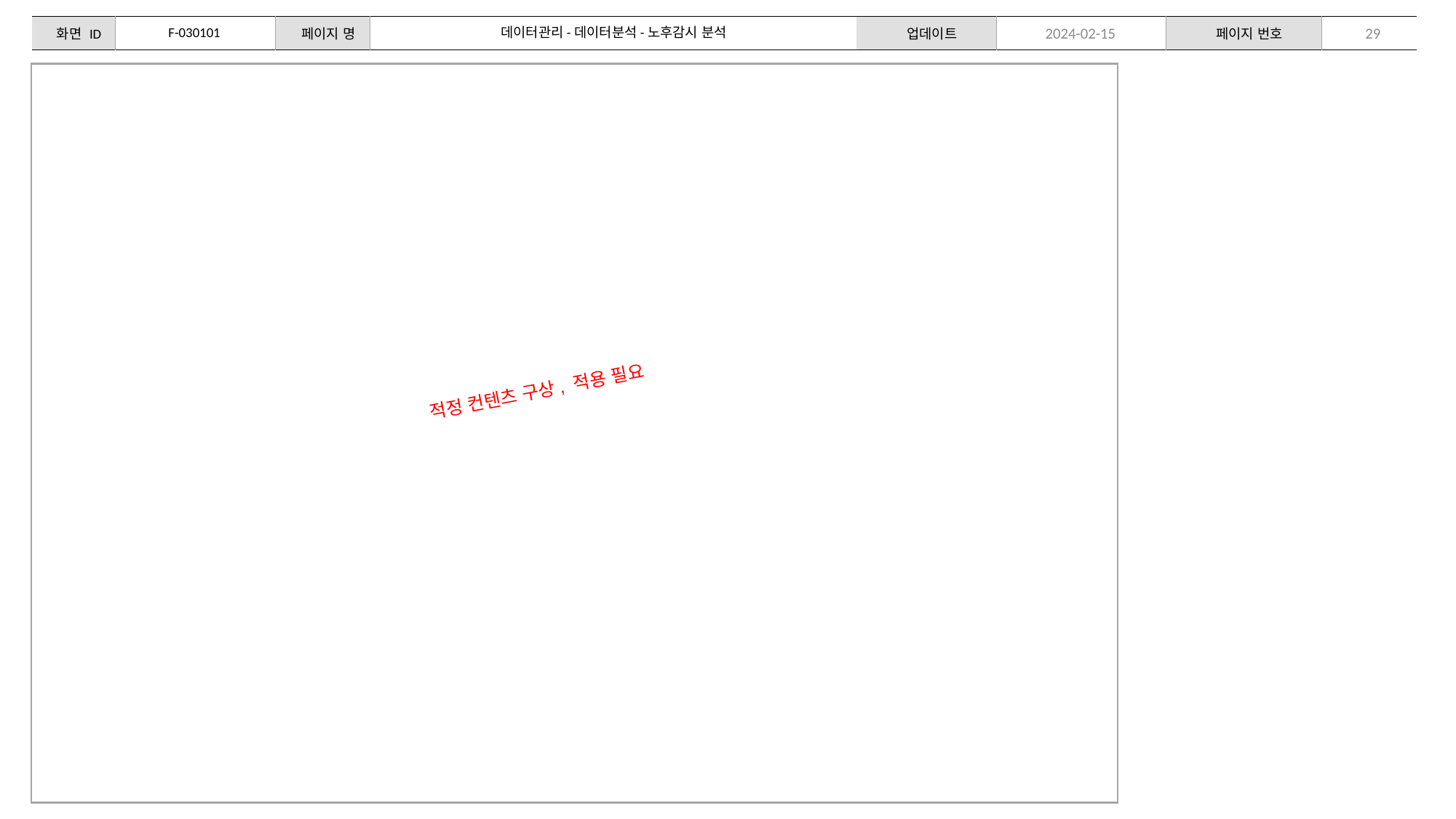

F-030101
데이터관리-데이터분석-노후감시 분석
29
2024-02-15
적정 컨텐츠 구상, 적용 필요